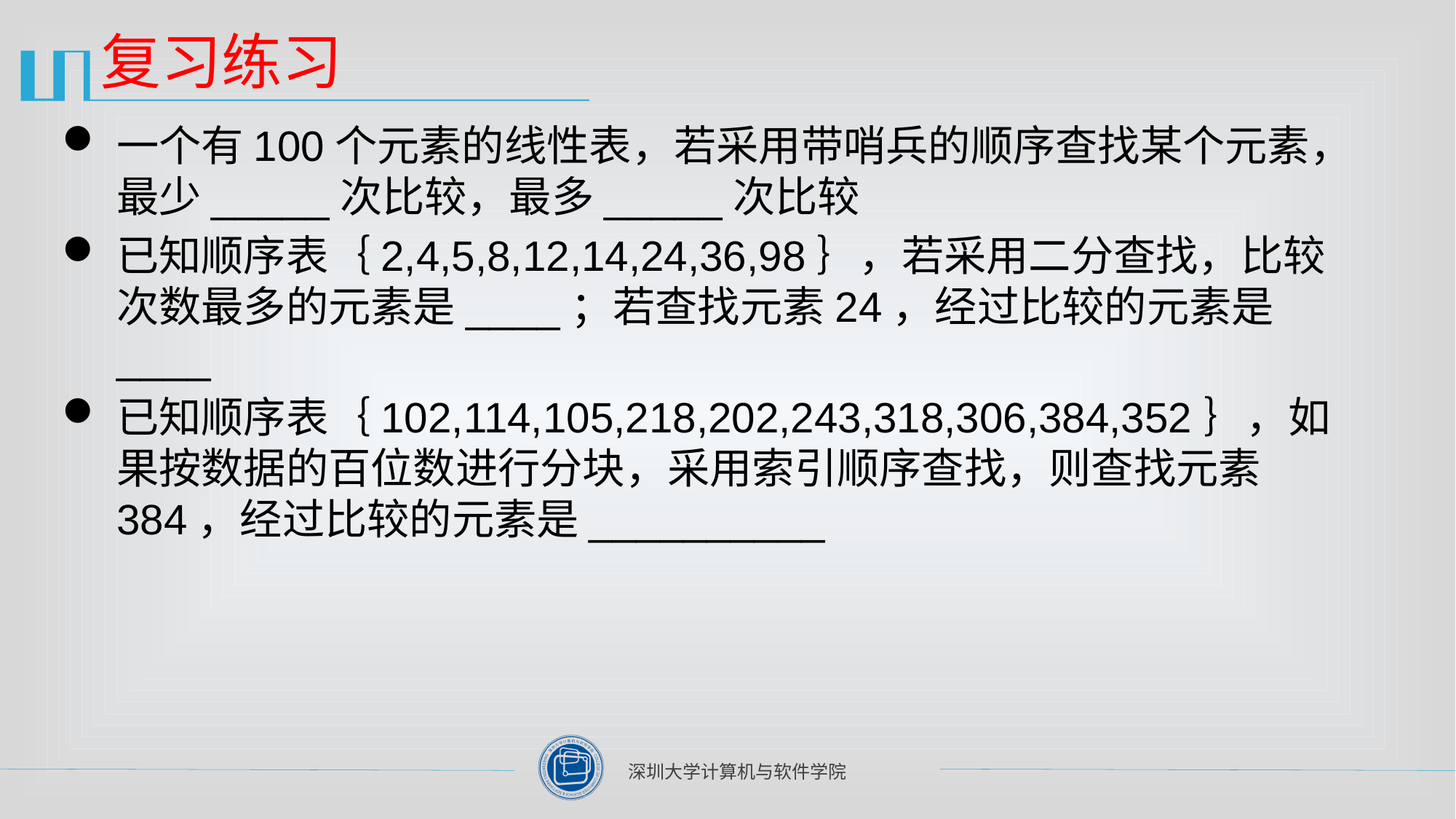

# 复习练习
一个有100个元素的线性表，若采用带哨兵的顺序查找某个元素，最少_____次比较，最多_____次比较
已知顺序表｛2,4,5,8,12,14,24,36,98｝，若采用二分查找，比较次数最多的元素是____；若查找元素24，经过比较的元素是____
已知顺序表｛102,114,105,218,202,243,318,306,384,352｝，如果按数据的百位数进行分块，采用索引顺序查找，则查找元素384，经过比较的元素是__________

37